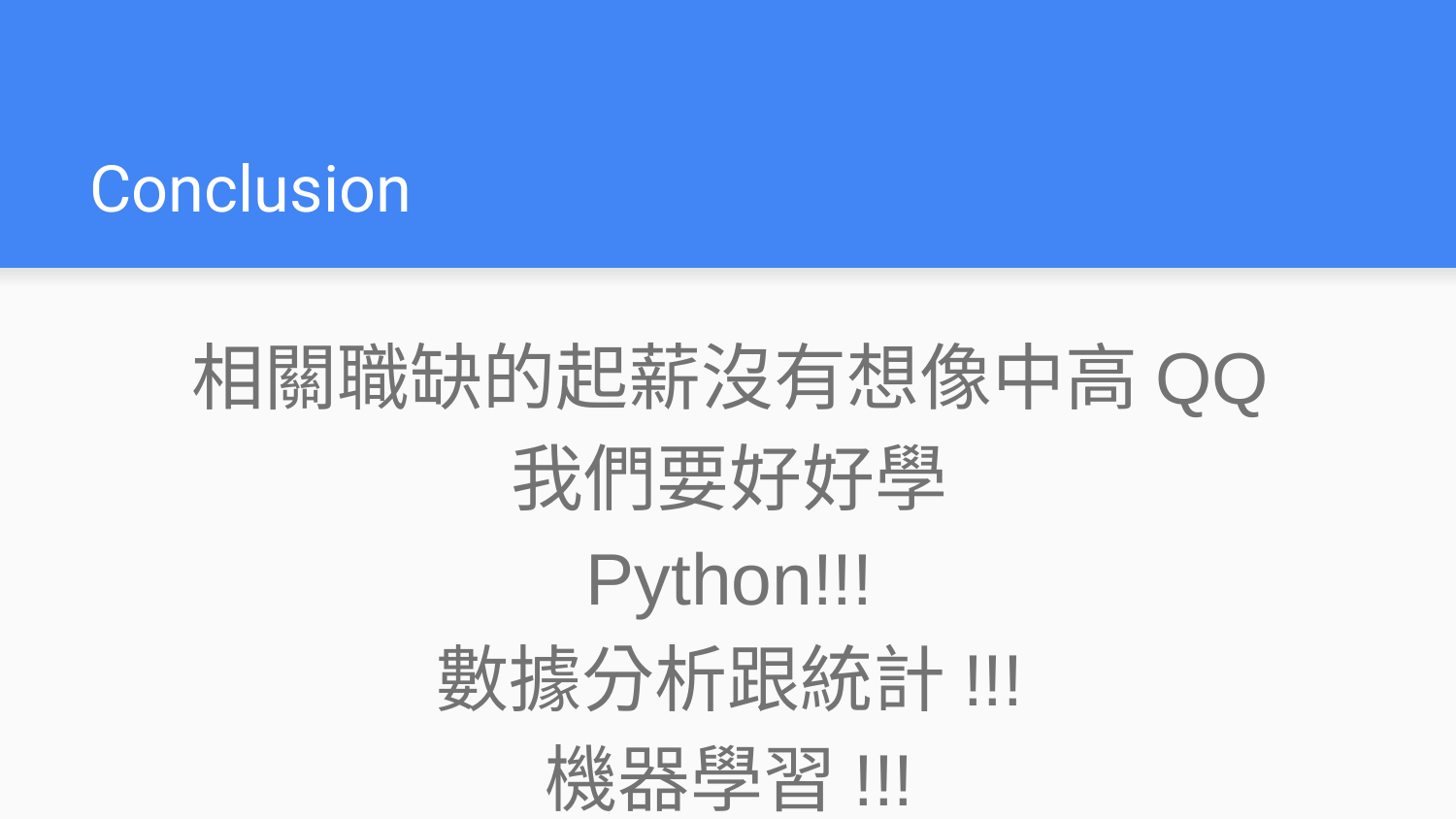

# Conclusion
相關職缺的起薪沒有想像中高QQ
我們要好好學
Python!!!
數據分析跟統計!!!
機器學習!!!